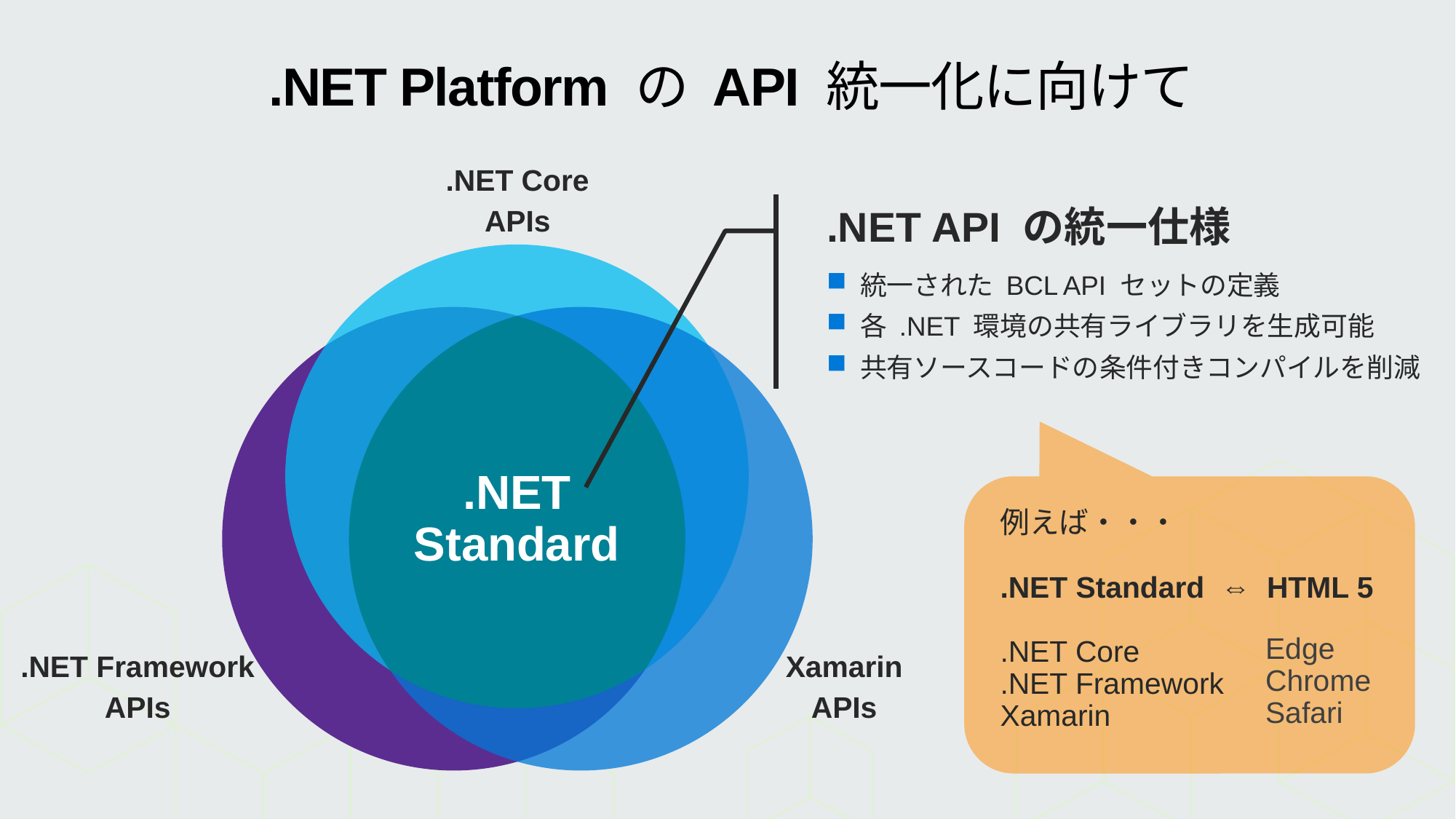

# .NET Platform の API 統一化に向けて
.NET Core
APIs
.NET API の統一仕様
統一された BCL API セットの定義
各 .NET 環境の共有ライブラリを生成可能
共有ソースコードの条件付きコンパイルを削減

.NET Standard
例えば・・・

.NET Standard  ⇔  HTML 5

.NET Core
.NET Framework
Xamarin
Edge
Chrome
Safari
.NET Framework
APIs
Xamarin
APIs